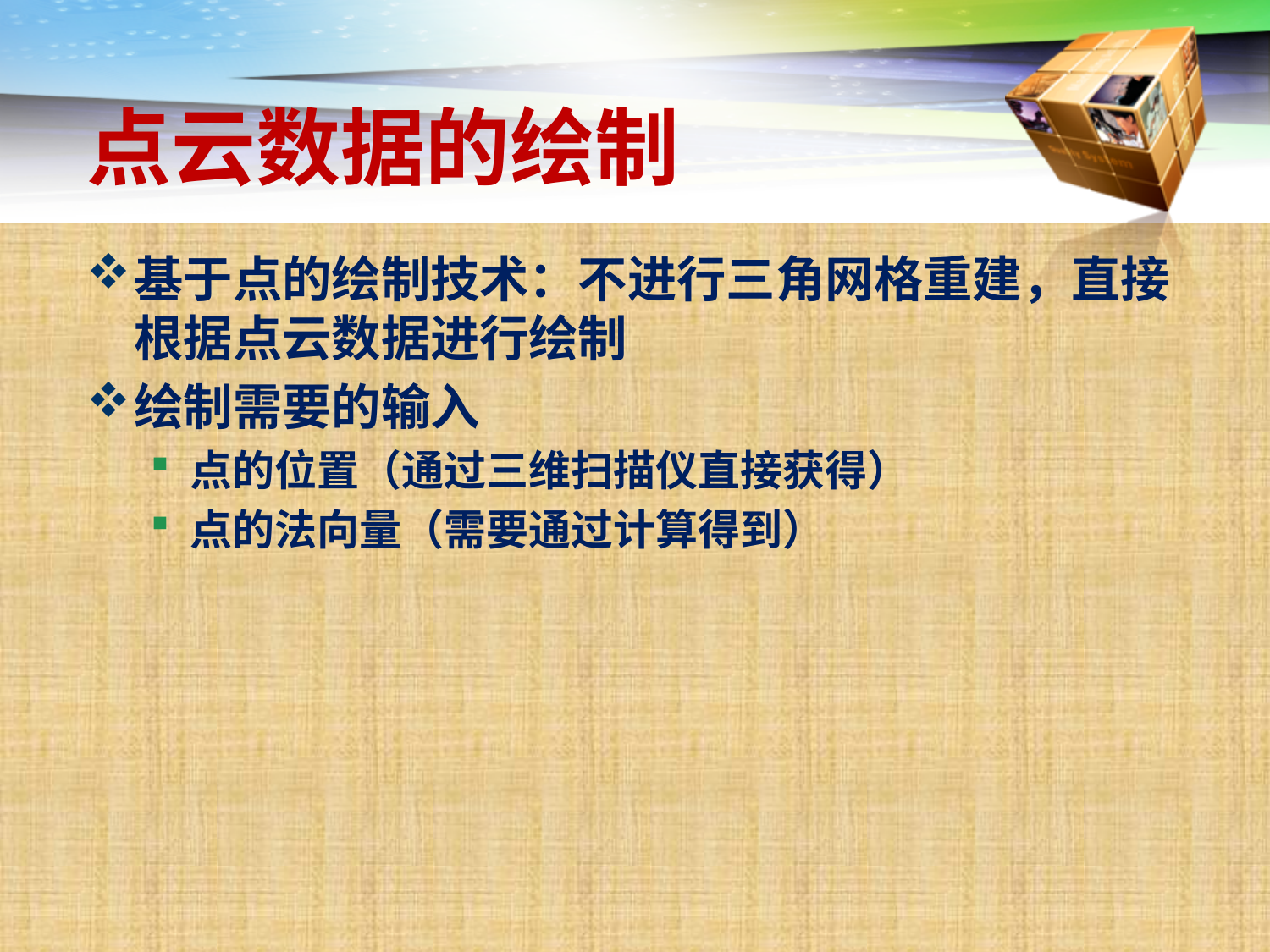

# 点云数据的绘制
基于点的绘制技术：不进行三角网格重建，直接根据点云数据进行绘制
绘制需要的输入
点的位置（通过三维扫描仪直接获得）
点的法向量（需要通过计算得到）